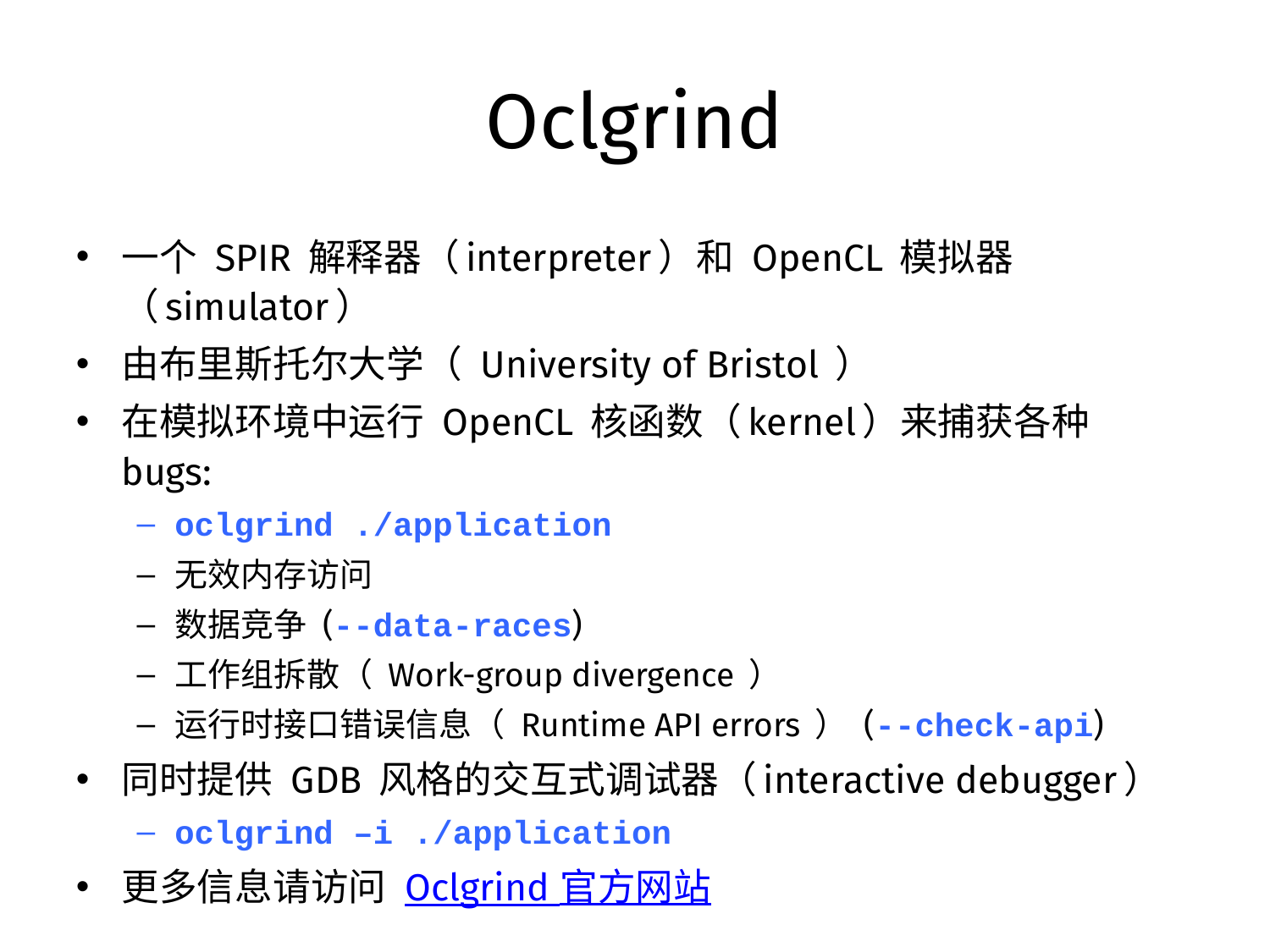

Oclgrind
一个 SPIR 解释器（interpreter）和 OpenCL 模拟器（simulator）
由布里斯托尔大学（ University of Bristol ）
在模拟环境中运行 OpenCL 核函数（kernel）来捕获各种 bugs:
oclgrind ./application
无效内存访问
数据竞争 (--data-races)
工作组拆散（ Work-group divergence ）
运行时接口错误信息（ Runtime API errors ） (--check-api)
同时提供 GDB 风格的交互式调试器（interactive debugger）
oclgrind –i ./application
更多信息请访问 Oclgrind 官方网站